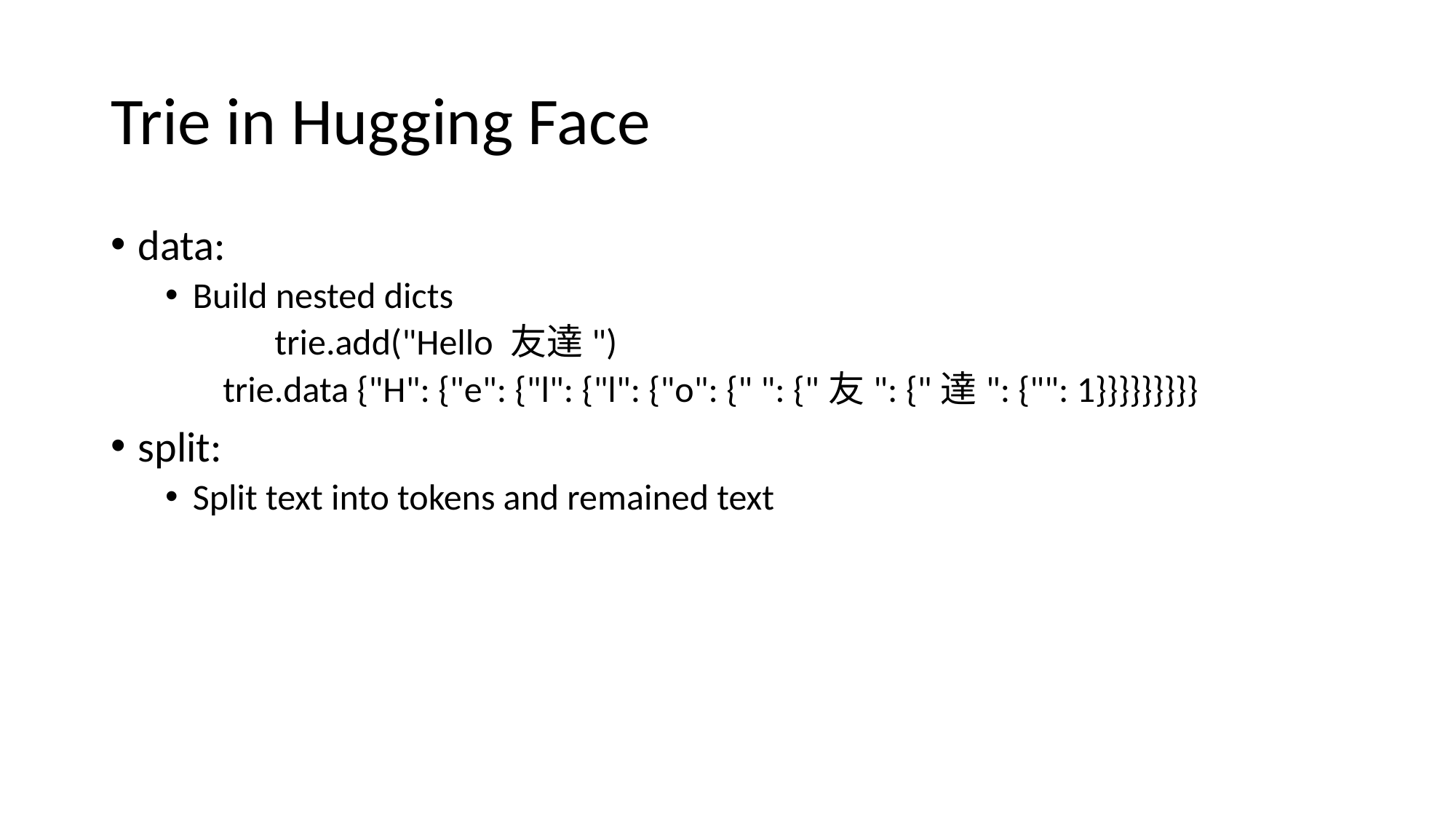

# Trie in Hugging Face
data:
Build nested dicts
	trie.add("Hello 友達")
       trie.data {"H": {"e": {"l": {"l": {"o": {" ": {"友": {"達": {"": 1}}}}}}}}}
split:
Split text into tokens and remained text